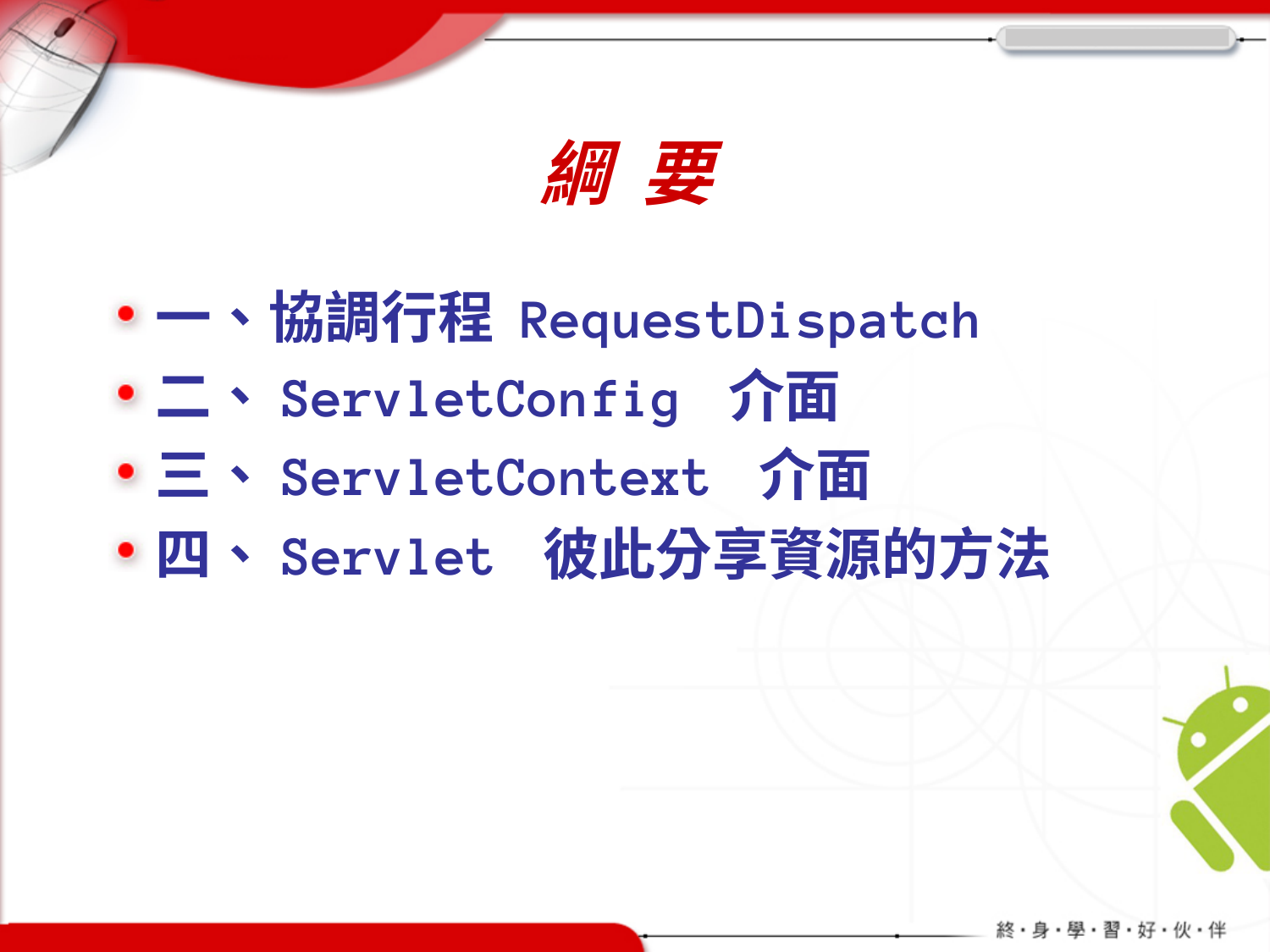

# 綱  要
一、協調行程 RequestDispatch
二、ServletConfig 介面
三、ServletContext 介面
四、Servlet 彼此分享資源的方法